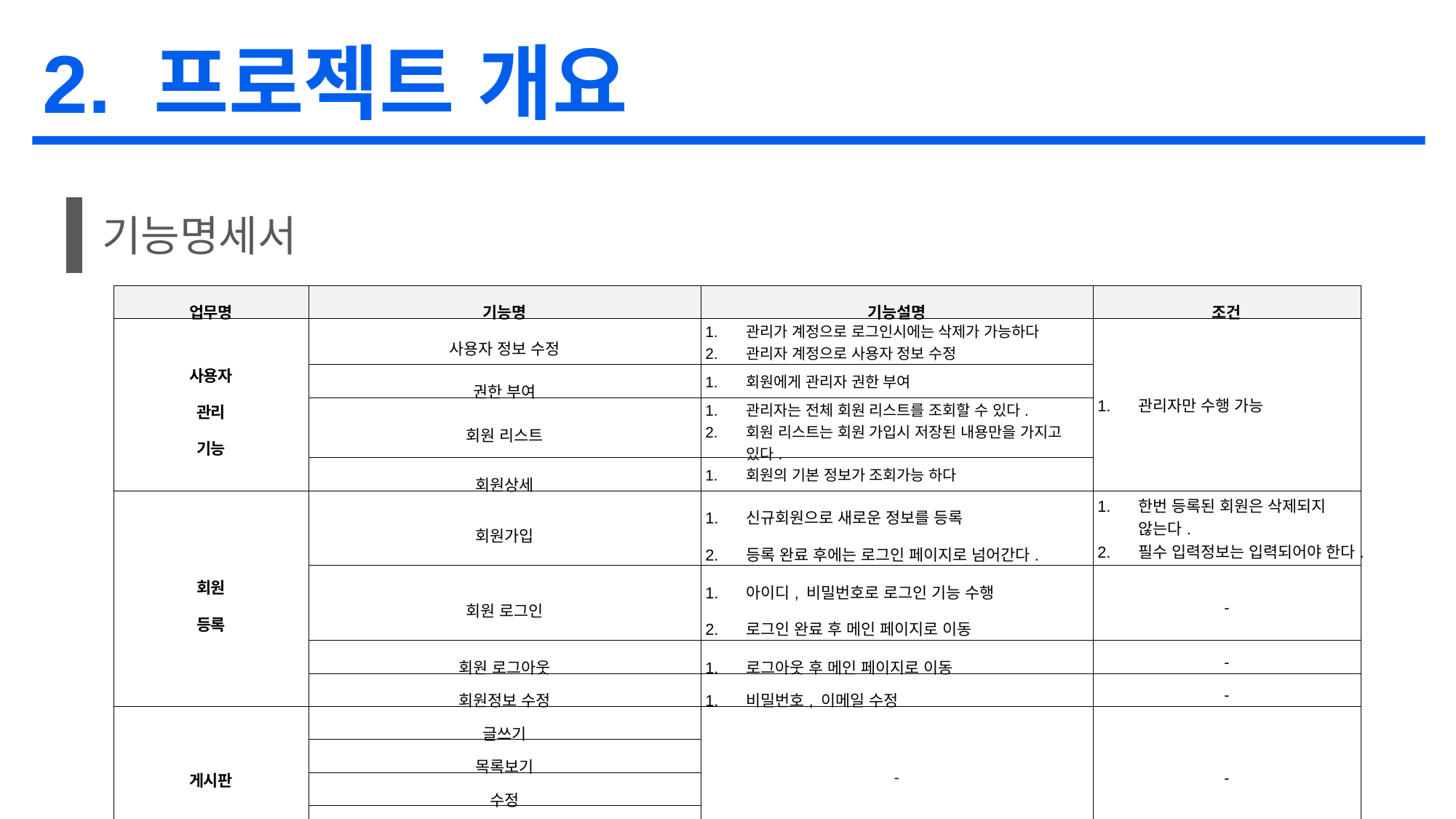

2. 프로젝트 개요

기능명세서

| 업무명 | 기능명 | 기능설명 | 조건 |
| --- | --- | --- | --- |
| 사용자 관리 기능 | 사용자 정보 수정 | 관리가 계정으로 로그인시에는 삭제가 가능하다 관리자 계정으로 사용자 정보 수정 | 관리자만 수행 가능 |
|  | 권한 부여 | 회원에게 관리자 권한 부여 |  |
|  | 회원 리스트 | 관리자는 전체 회원 리스트를 조회할 수 있다. 회원 리스트는 회원 가입시 저장된 내용만을 가지고 있다. |  |
|  | 회원상세 | 회원의 기본 정보가 조회가능 하다 |  |
| 회원 등록 | 회원가입 | 신규회원으로 새로운 정보를 등록 등록 완료 후에는 로그인 페이지로 넘어간다. | 한번 등록된 회원은 삭제되지 않는다. 필수 입력정보는 입력되어야 한다. |
|  | 회원 로그인 | 아이디, 비밀번호로 로그인 기능 수행 로그인 완료 후 메인 페이지로 이동 | - |
|  | 회원 로그아웃 | 로그아웃 후 메인 페이지로 이동 | - |
|  | 회원정보 수정 | 비밀번호, 이메일 수정 | - |
| 게시판 | 글쓰기 | - | - |
|  | 목록보기 |  |  |
|  | 수정 |  |  |
|  | 삭제 |  |  |